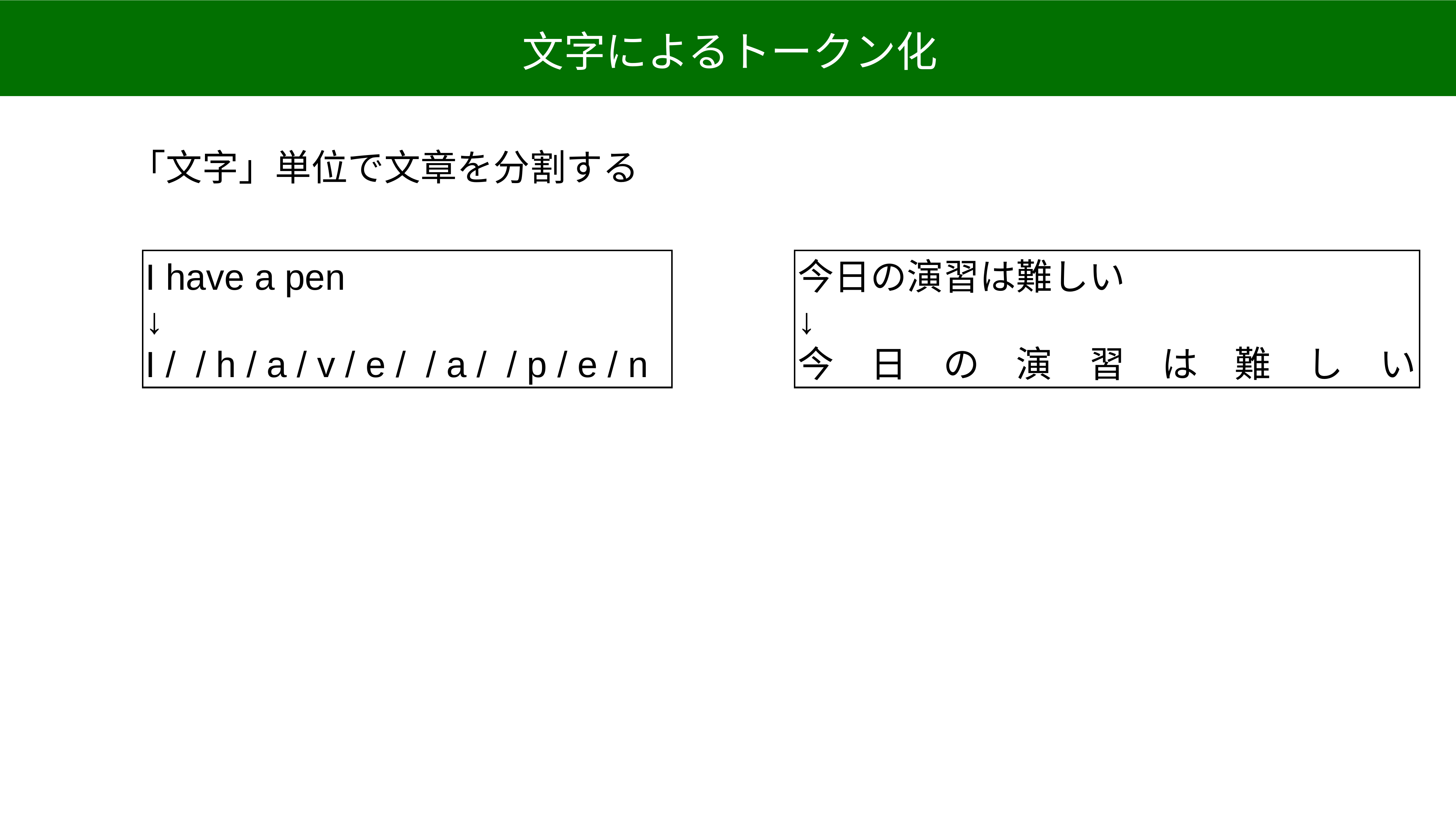

文字によるトークン化
「文字」単位で文章を分割する
I have a pen
↓
I /  / h / a / v / e /  / a /  / p / e / n
今日の演習は難しい
↓
今　日　の　演　習　は　難　し　い